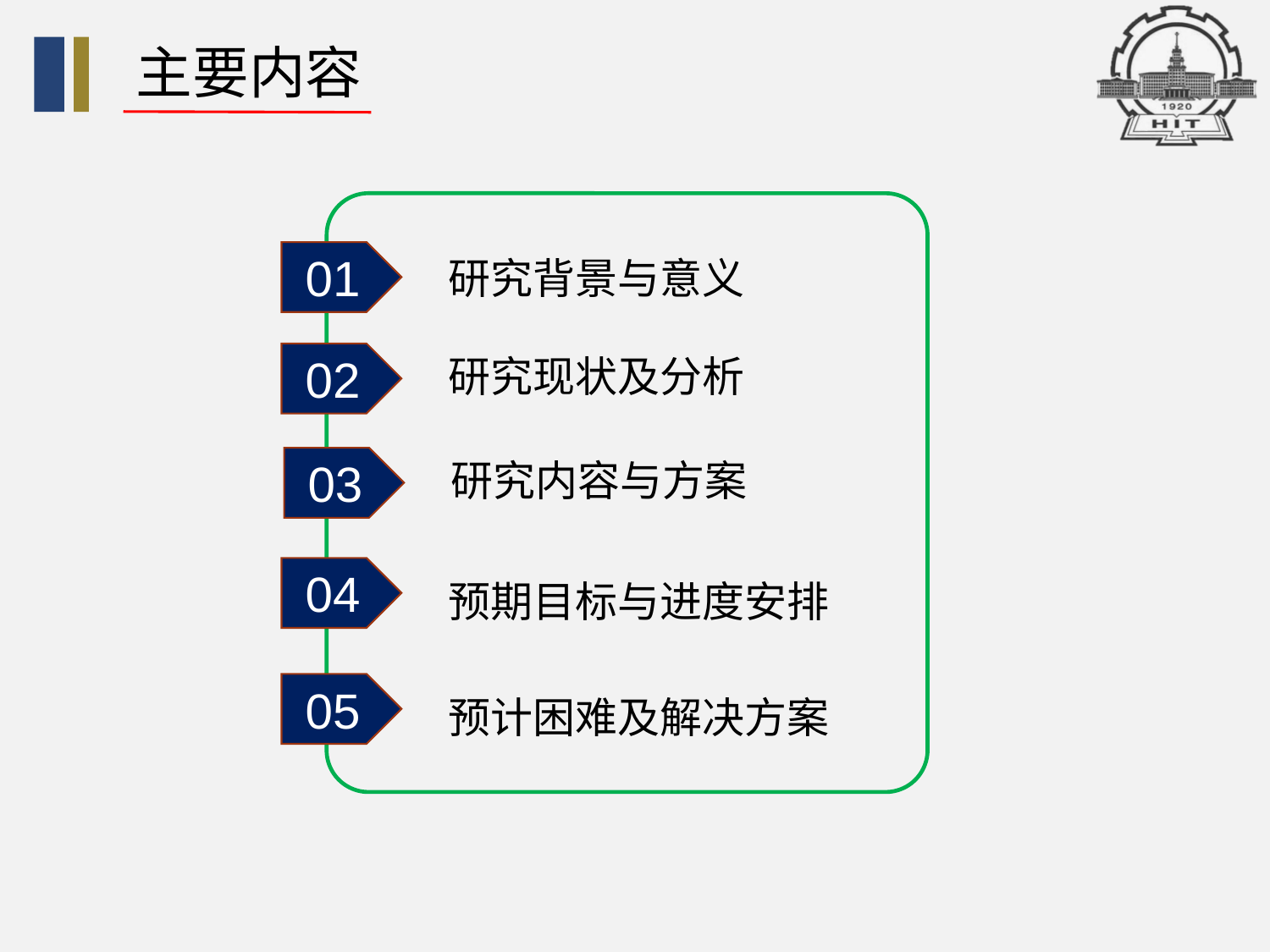

主要内容

01
研究背景与意义
02
研究现状及分析
03
研究内容与方案
04
预期目标与进度安排
05
预计困难及解决方案